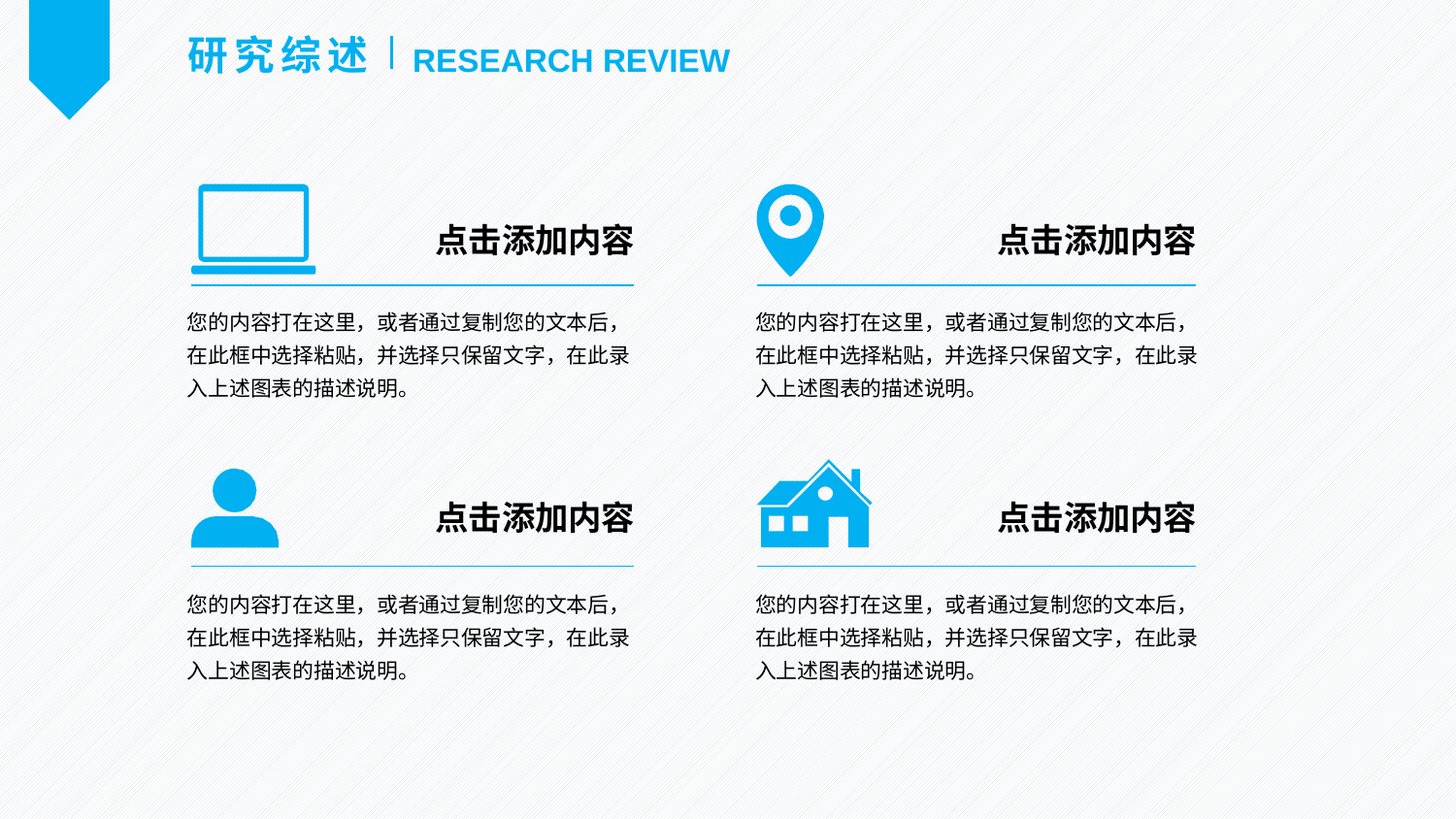

研究综述
RESEARCH REVIEW

点击添加内容
点击添加内容
您的内容打在这里，或者通过复制您的文本后，在此框中选择粘贴，并选择只保留文字，在此录入上述图表的描述说明。
您的内容打在这里，或者通过复制您的文本后，在此框中选择粘贴，并选择只保留文字，在此录入上述图表的描述说明。

点击添加内容
点击添加内容
您的内容打在这里，或者通过复制您的文本后，在此框中选择粘贴，并选择只保留文字，在此录入上述图表的描述说明。
您的内容打在这里，或者通过复制您的文本后，在此框中选择粘贴，并选择只保留文字，在此录入上述图表的描述说明。
延时符